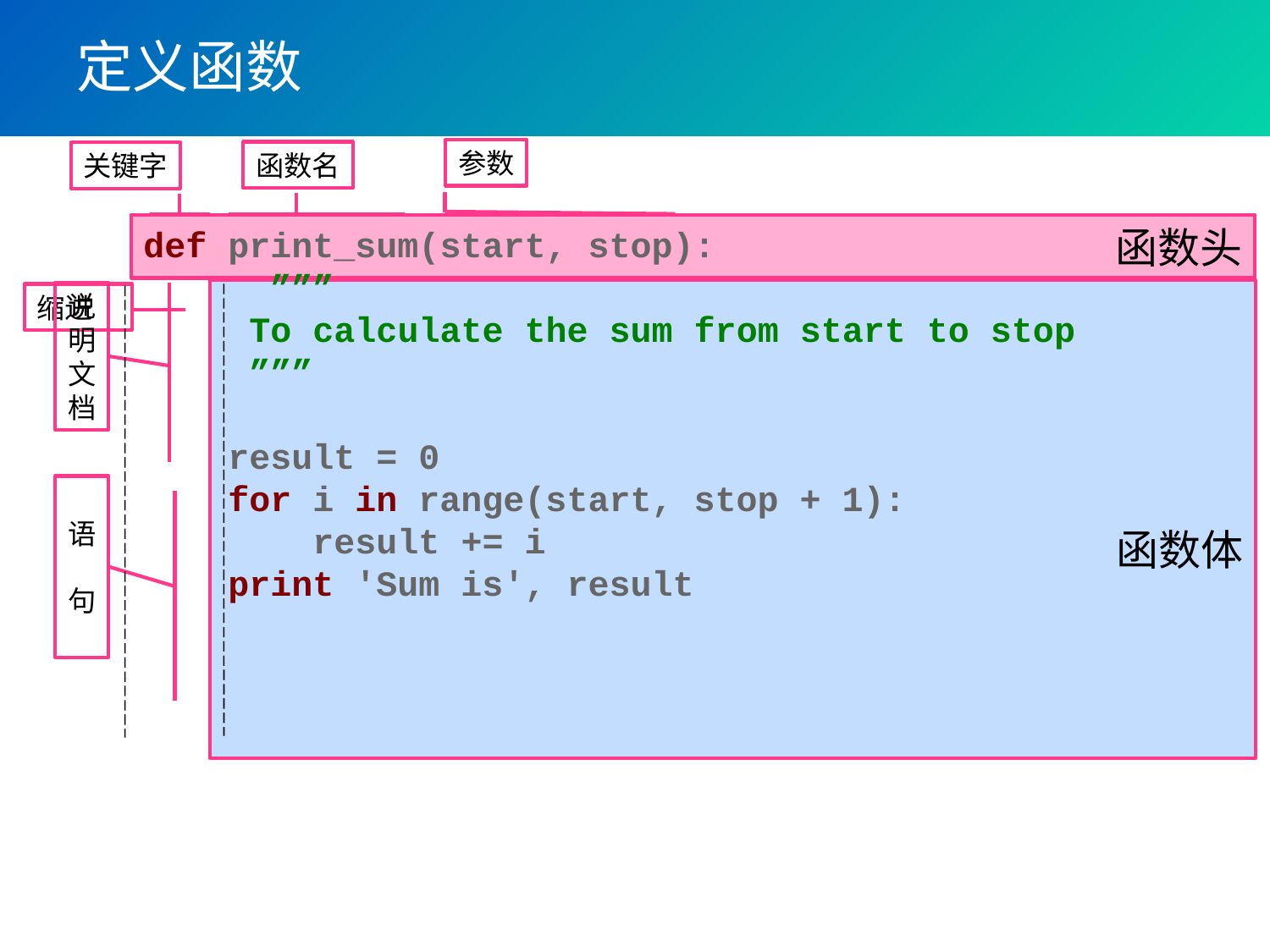

# 定义函数
参数
函数名
关键字
函数头
def print_sum(start, stop):
	”””
     To calculate the sum from start to stop
     ”””

    result = 0
    for i in range(start, stop + 1):
        result += i
    print 'Sum is', result

函数体

说
明
文
档
缩进

语

句